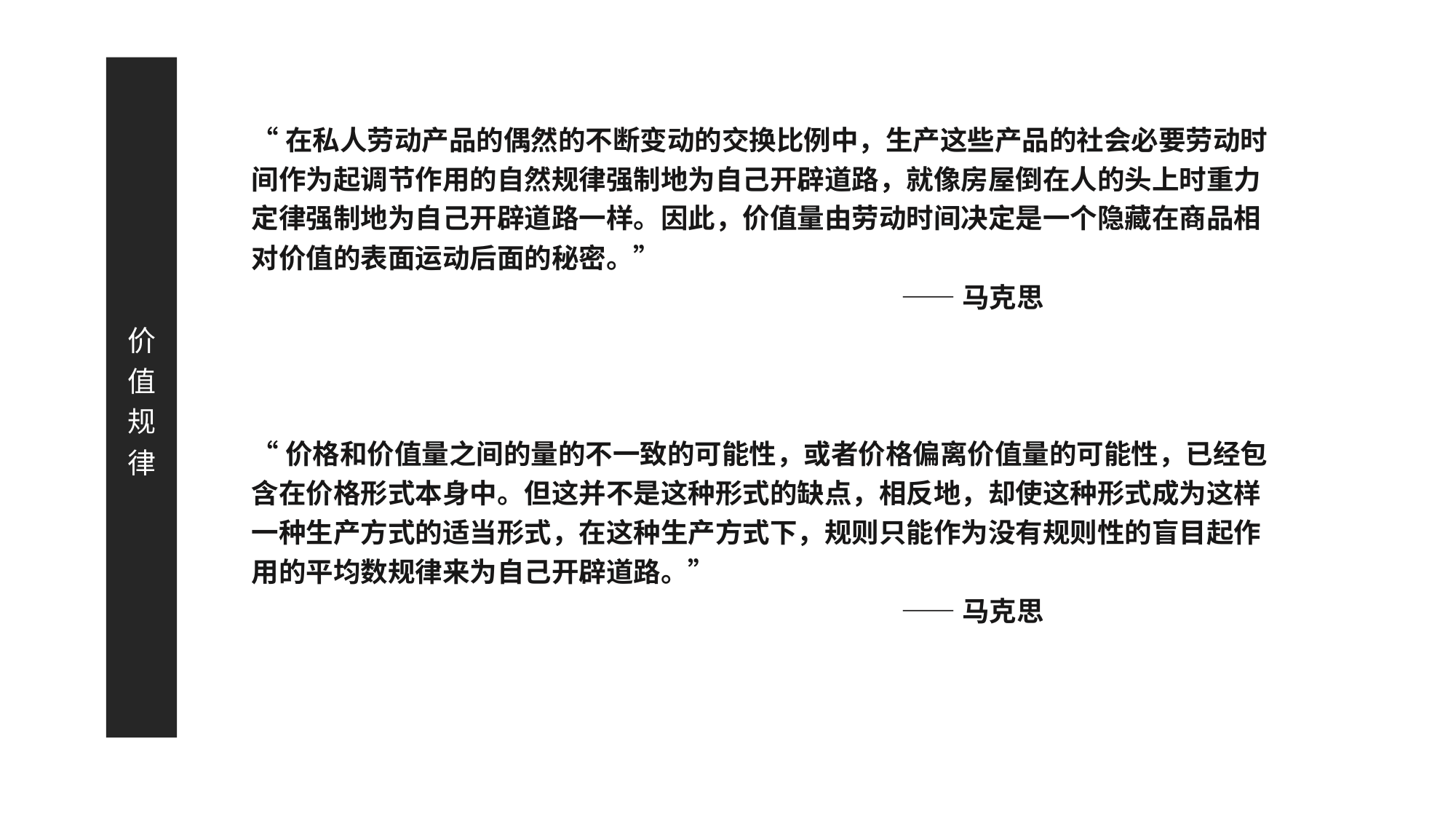

价值规律
“在私人劳动产品的偶然的不断变动的交换比例中，生产这些产品的社会必要劳动时间作为起调节作用的自然规律强制地为自己开辟道路，就像房屋倒在人的头上时重力定律强制地为自己开辟道路一样。因此，价值量由劳动时间决定是一个隐藏在商品相对价值的表面运动后面的秘密。”
                                                                                                         ——马克思

“价格和价值量之间的量的不一致的可能性，或者价格偏离价值量的可能性，已经包含在价格形式本身中。但这并不是这种形式的缺点，相反地，却使这种形式成为这样一种生产方式的适当形式，在这种生产方式下，规则只能作为没有规则性的盲目起作用的平均数规律来为自己开辟道路。”
                                                                                                         ——马克思